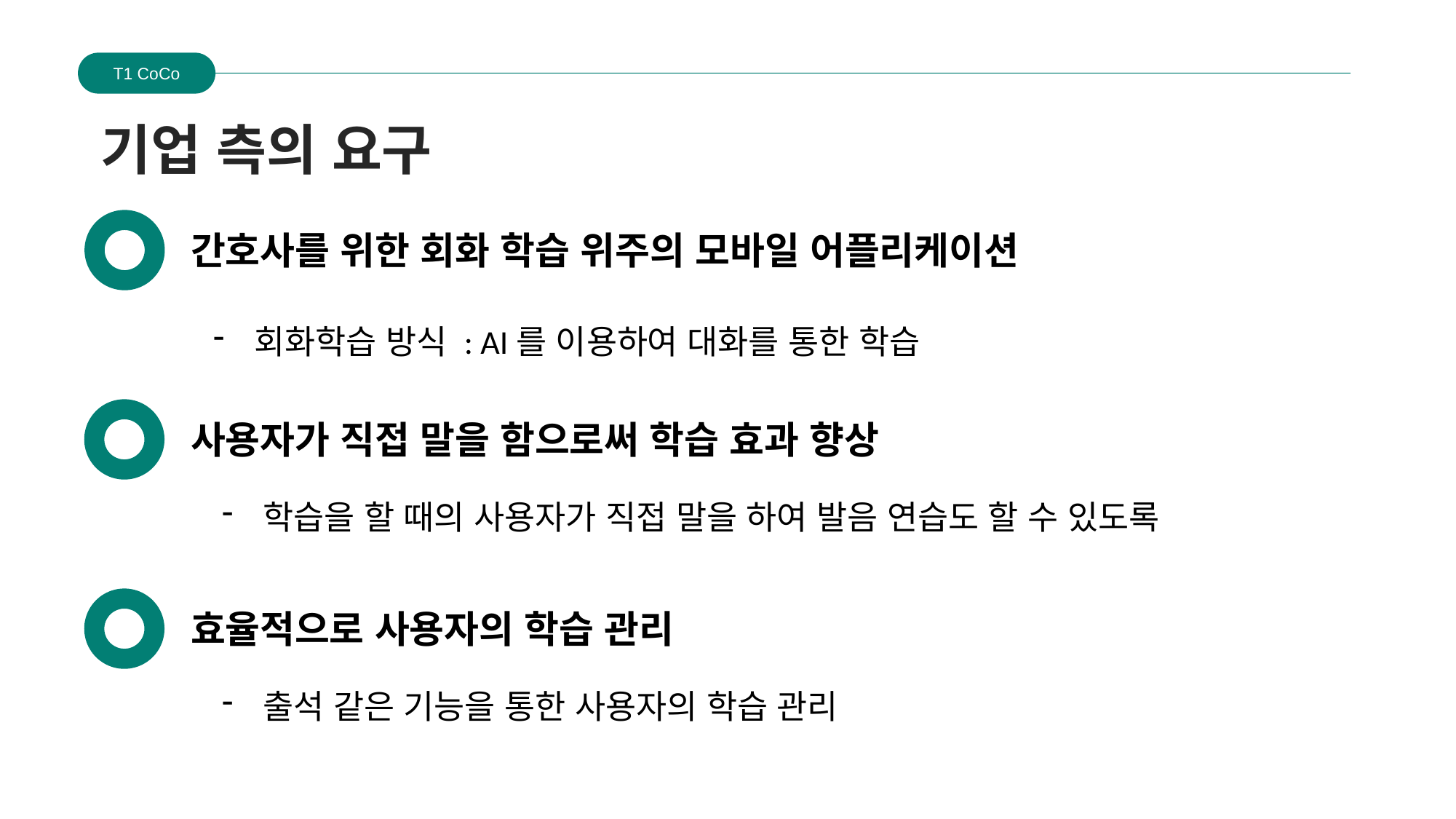

T1 CoCo
기업 측의 요구

간호사를 위한 회화 학습 위주의 모바일 어플리케이션
회화학습 방식 : AI를 이용하여 대화를 통한 학습

사용자가 직접 말을 함으로써 학습 효과 향상
학습을 할 때의 사용자가 직접 말을 하여 발음 연습도 할 수 있도록

효율적으로 사용자의 학습 관리
출석 같은 기능을 통한 사용자의 학습 관리